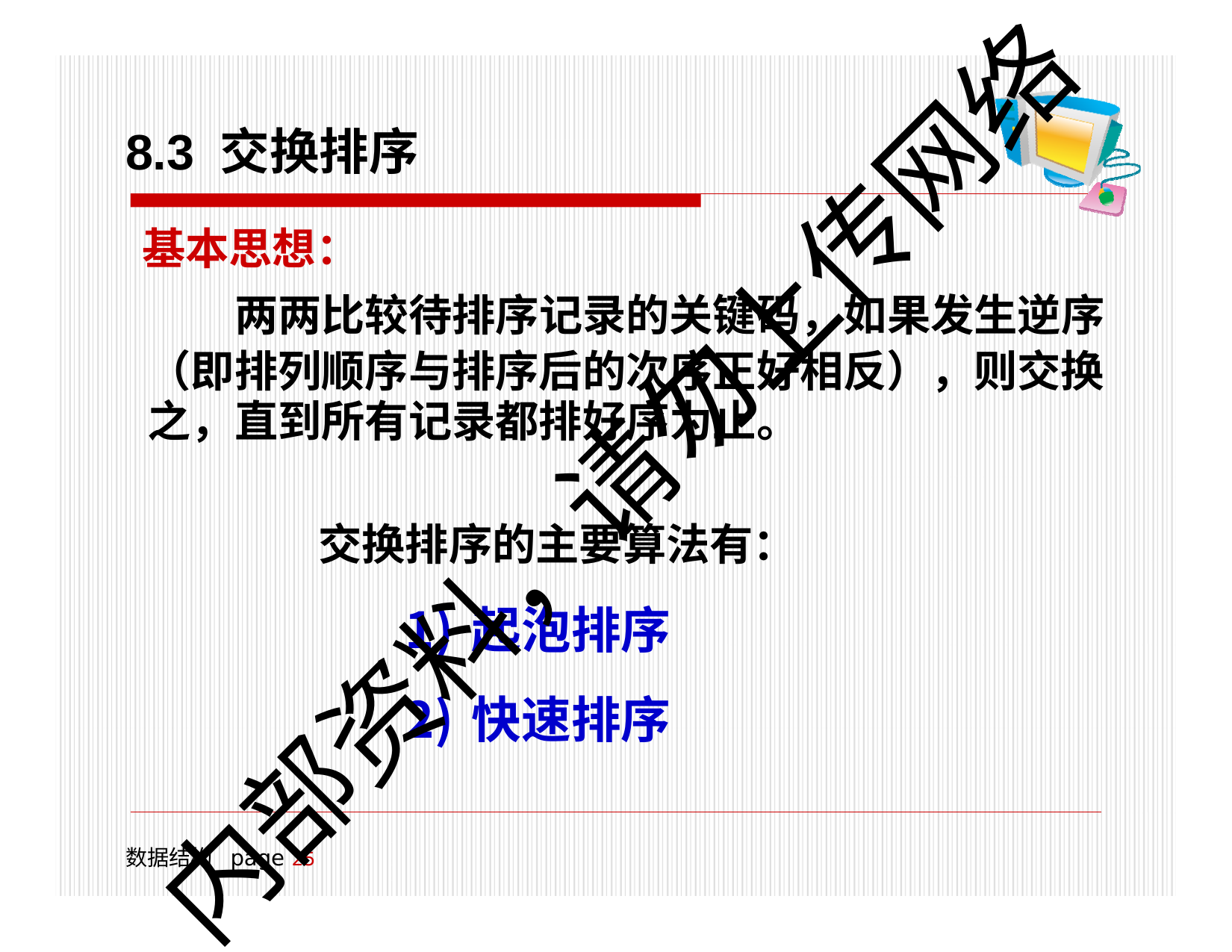

# 8.3 交换排序

基本思想：
两两比较待排序记录的关键码，如果发生逆序
（即排列顺序与排序后的次序正好相反），则交换 之，直到所有记录都排好序为止。

交换排序的主要算法有：
起泡排序
快速排序
内部资料，请勿上传网络

数据结构	page 25